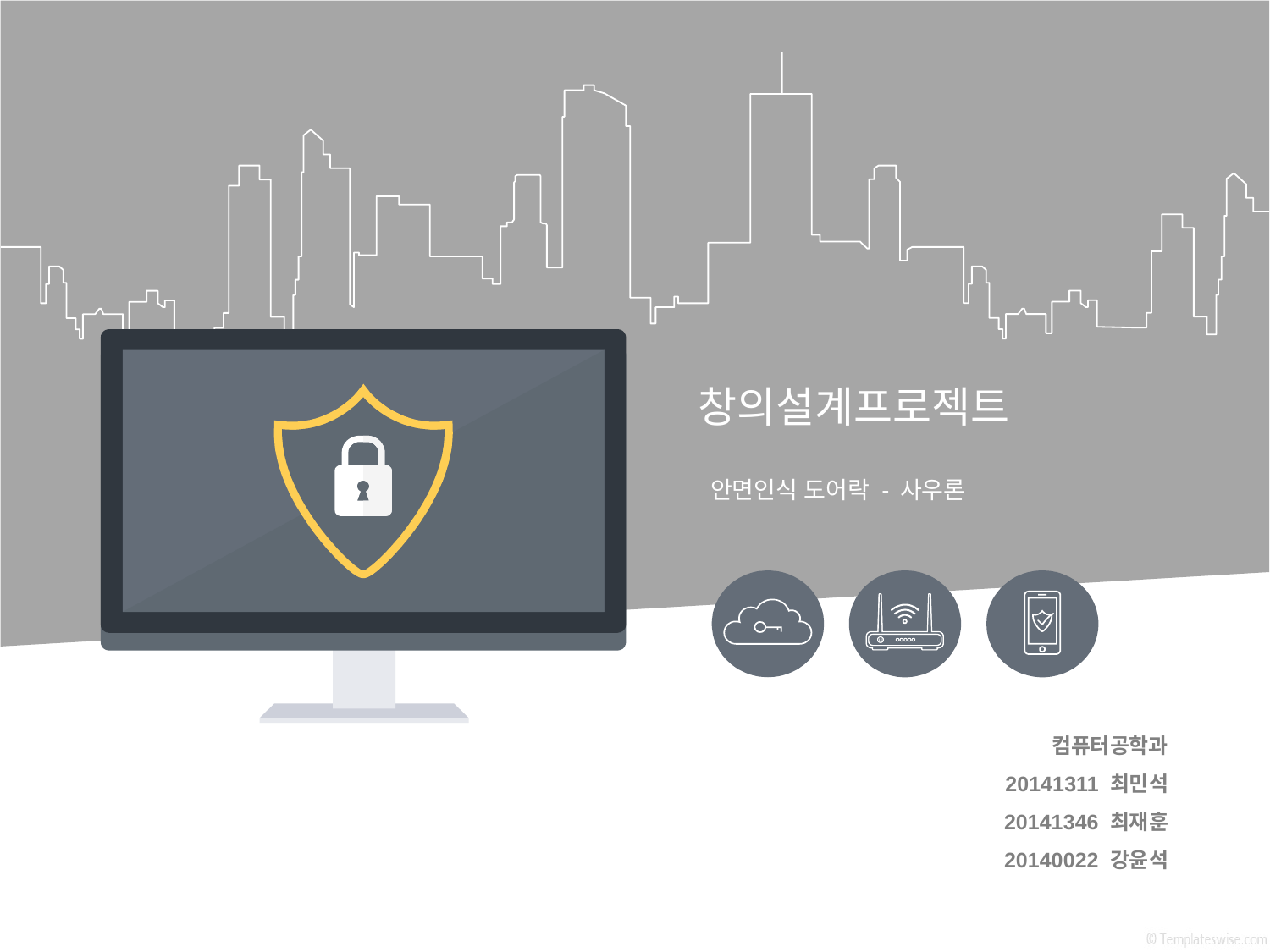

© Templateswise.com
# 창의설계프로젝트
안면인식 도어락 - 사우론
컴퓨터공학과
20141311 최민석
20141346 최재훈
20140022 강윤석